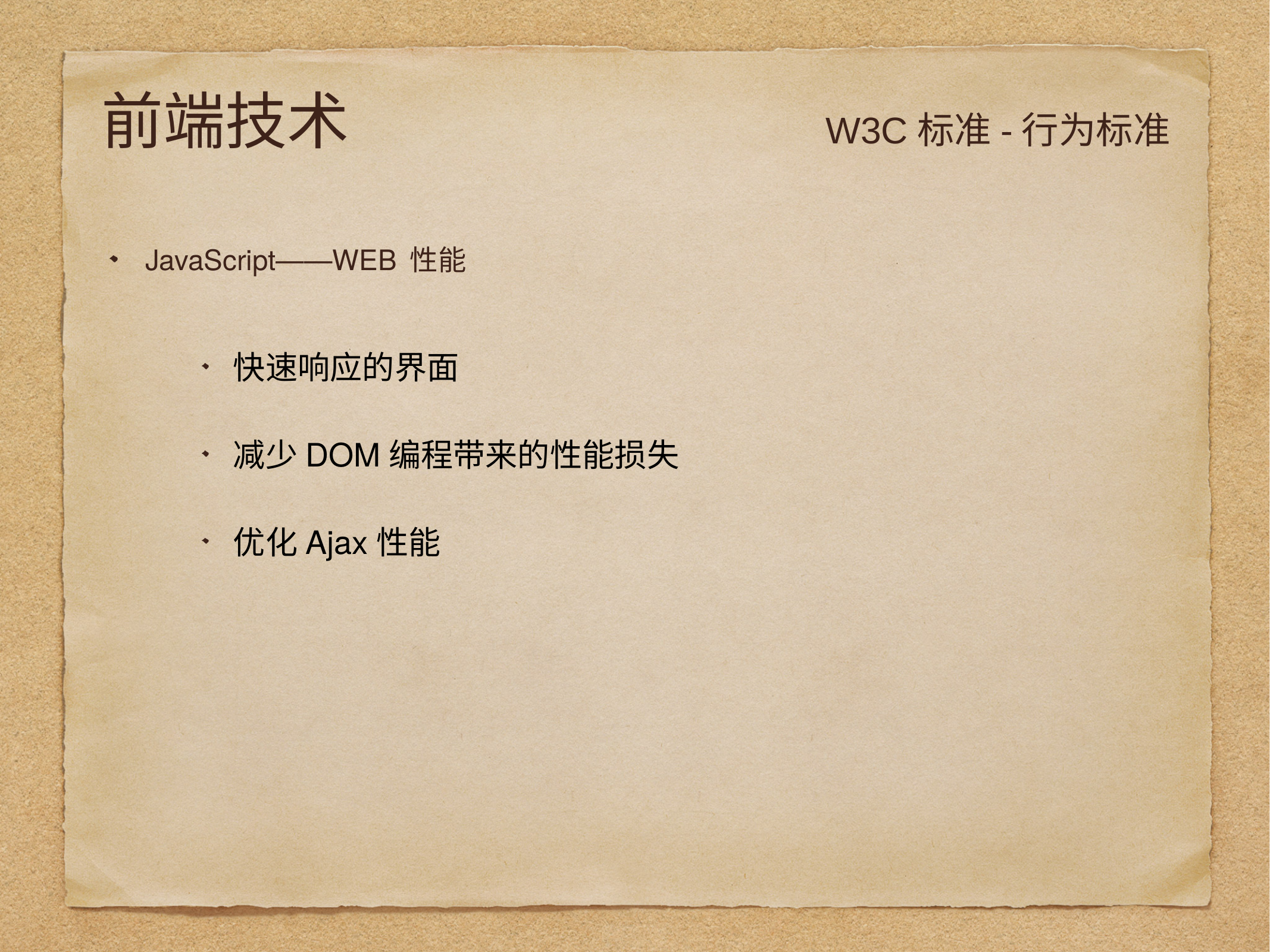

# 前端技术
W3C标准-行为标准
JavaScript——WEB 性能
快速响应的界面
减少DOM编程带来的性能损失
优化Ajax性能